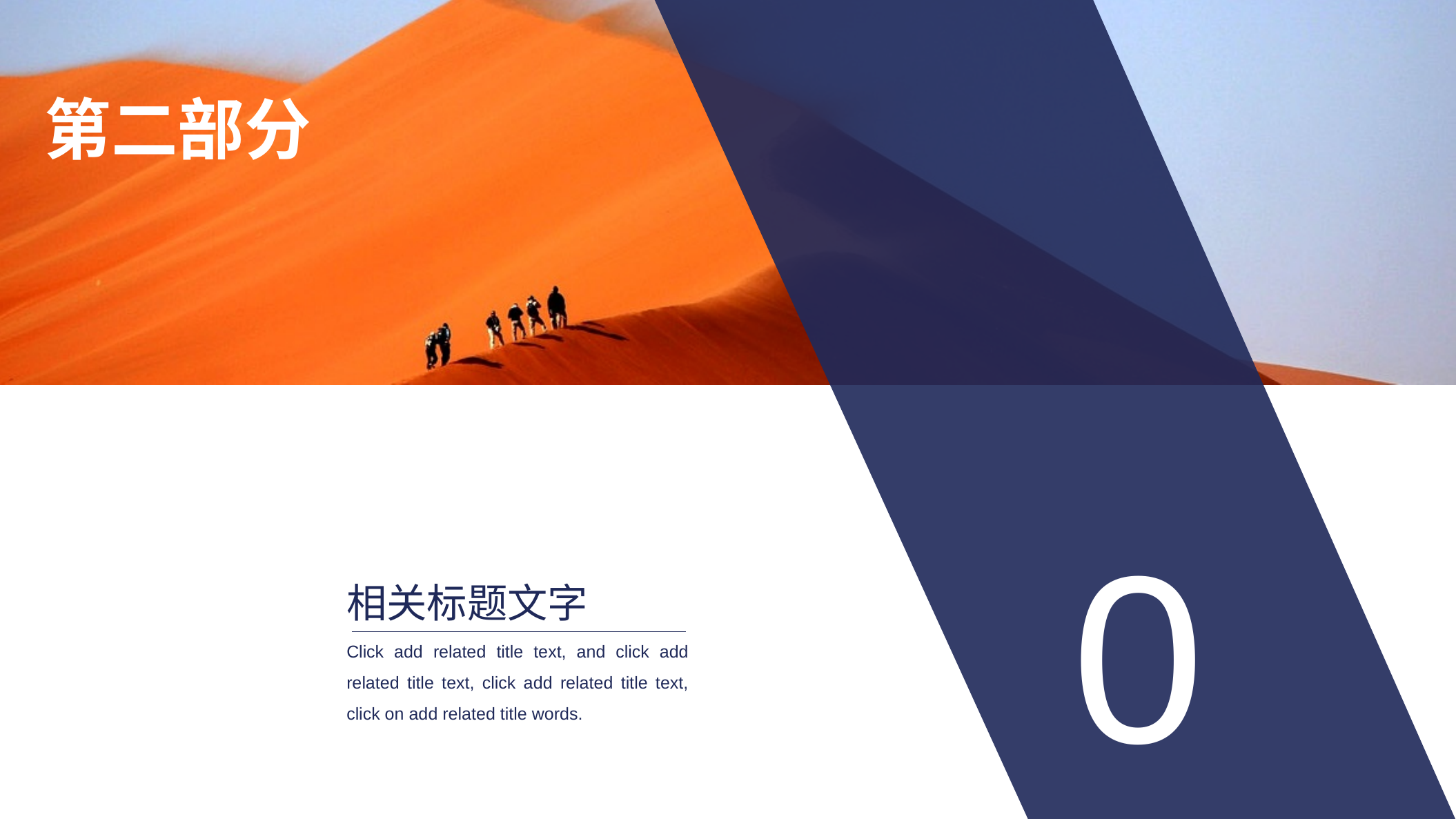

第二部分
02
相关标题文字
Click add related title text, and click add related title text, click add related title text, click on add related title words.